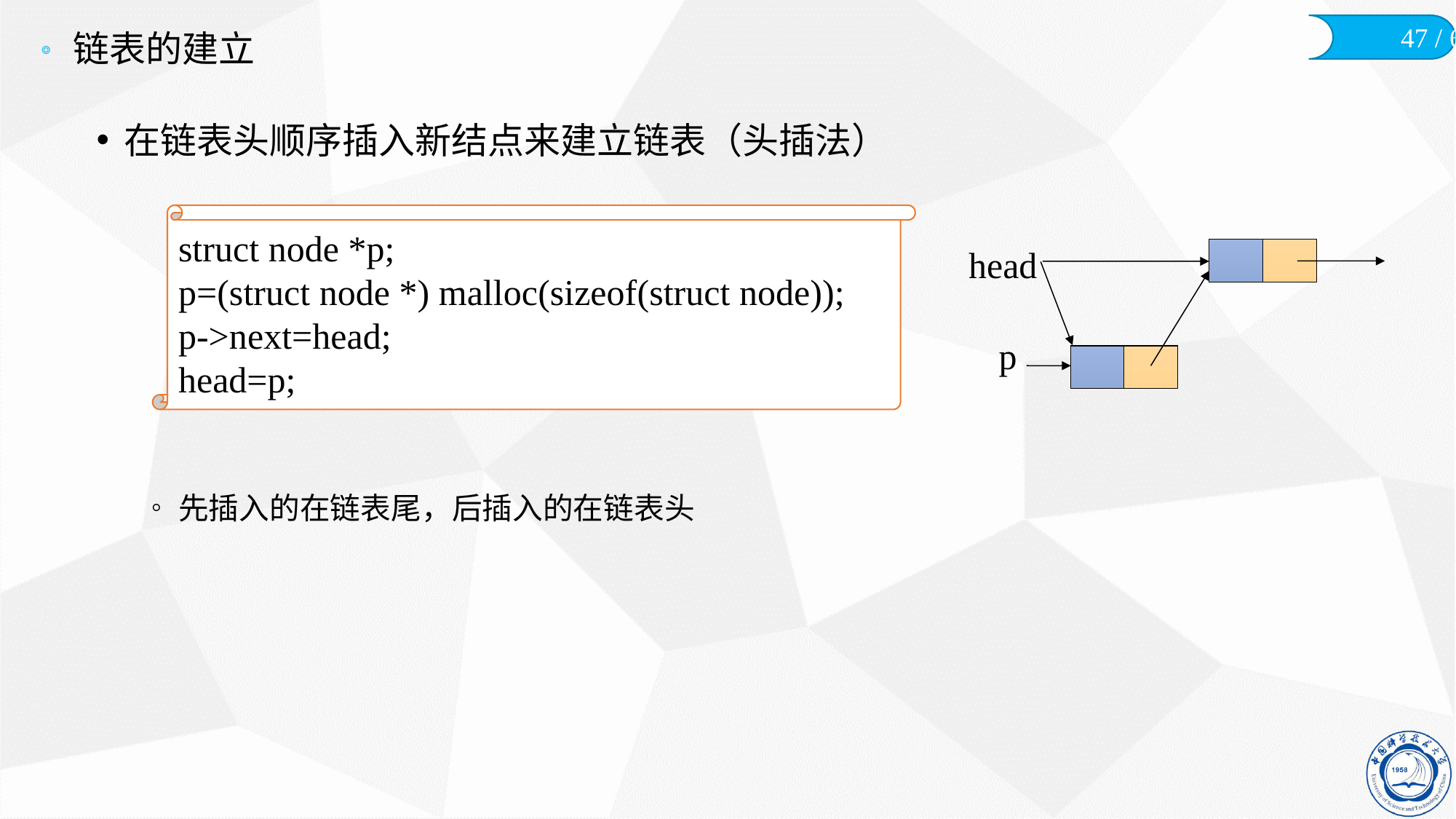

# 链表的建立
在链表头顺序插入新结点来建立链表（头插法）

先插入的在链表尾，后插入的在链表头

struct node *p;
p=(struct node *) malloc(sizeof(struct node));
p->next=head;
head=p;
head

p